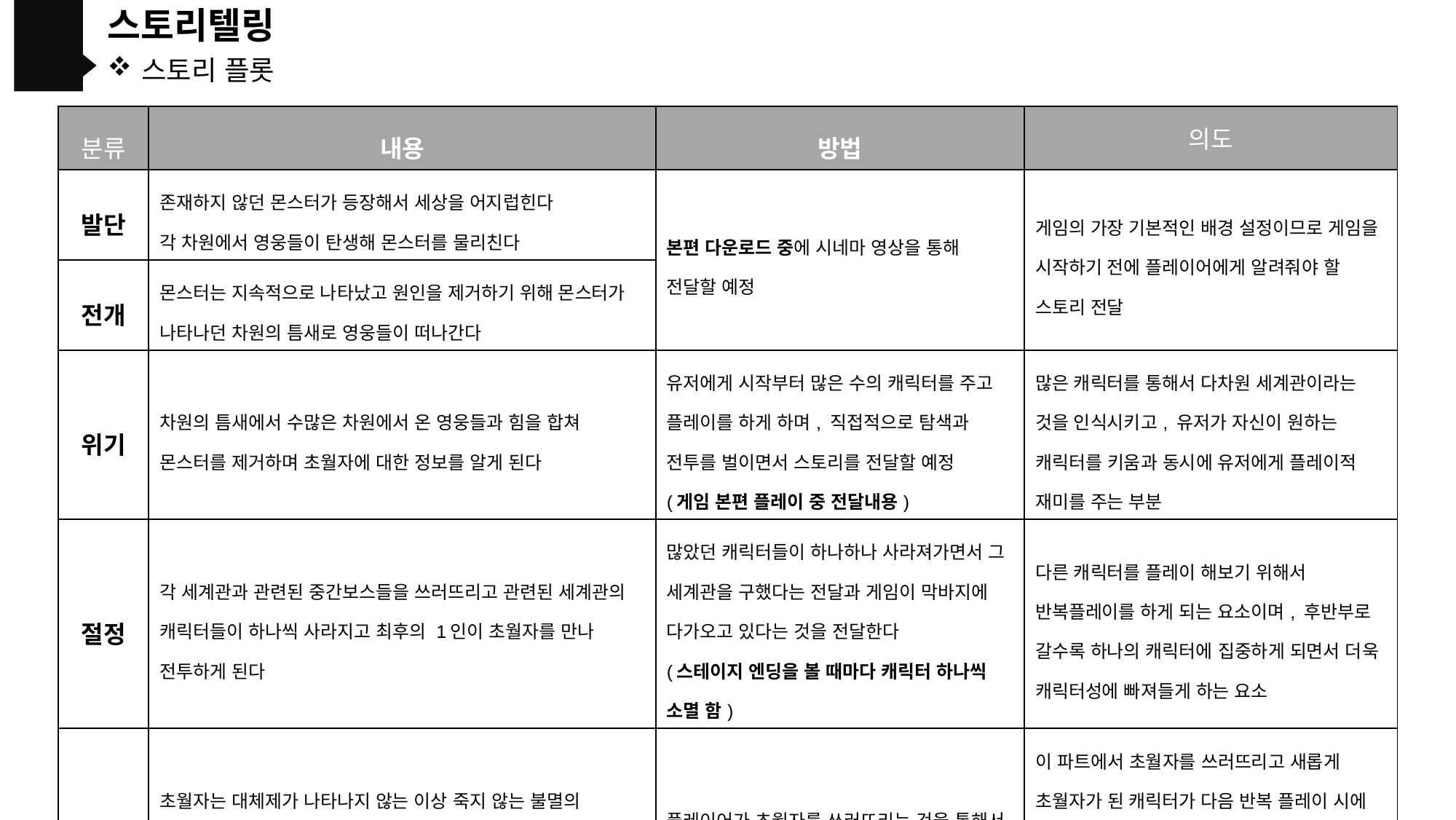

스토리텔링
스토리 플롯
| 분류 | 내용 | 방법 | 의도 |
| --- | --- | --- | --- |
| 발단 | 존재하지 않던 몬스터가 등장해서 세상을 어지럽힌다 각 차원에서 영웅들이 탄생해 몬스터를 물리친다 | 본편 다운로드 중에 시네마 영상을 통해 전달할 예정 | 게임의 가장 기본적인 배경 설정이므로 게임을 시작하기 전에 플레이어에게 알려줘야 할 스토리 전달 |
| 전개 | 몬스터는 지속적으로 나타났고 원인을 제거하기 위해 몬스터가 나타나던 차원의 틈새로 영웅들이 떠나간다 |  |  |
| 위기 | 차원의 틈새에서 수많은 차원에서 온 영웅들과 힘을 합쳐 몬스터를 제거하며 초월자에 대한 정보를 알게 된다 | 유저에게 시작부터 많은 수의 캐릭터를 주고 플레이를 하게 하며, 직접적으로 탐색과 전투를 벌이면서 스토리를 전달할 예정 (게임 본편 플레이 중 전달내용) | 많은 캐릭터를 통해서 다차원 세계관이라는 것을 인식시키고, 유저가 자신이 원하는 캐릭터를 키움과 동시에 유저에게 플레이적 재미를 주는 부분 |
| 절정 | 각 세계관과 관련된 중간보스들을 쓰러뜨리고 관련된 세계관의 캐릭터들이 하나씩 사라지고 최후의 1인이 초월자를 만나 전투하게 된다 | 많았던 캐릭터들이 하나하나 사라져가면서 그 세계관을 구했다는 전달과 게임이 막바지에 다가오고 있다는 것을 전달한다 (스테이지 엔딩을 볼 때마다 캐릭터 하나씩 소멸 함) | 다른 캐릭터를 플레이 해보기 위해서 반복플레이를 하게 되는 요소이며, 후반부로 갈수록 하나의 캐릭터에 집중하게 되면서 더욱 캐릭터성에 빠져들게 하는 요소 |
| 결말 | 초월자는 대체제가 나타나지 않는 이상 죽지 않는 불멸의 존재라는 것을 알게 된 1인은 초월자를 쓰러뜨리고 자신이 초월자의 자리로 올라가며 모든 사람의 기억에서 잊혀진다 | 플레이어가 초월자를 쓰러뜨리는 것을 통해서 게임의 엔딩을 전달 | 이 파트에서 초월자를 쓰러뜨리고 새롭게 초월자가 된 캐릭터가 다음 반복 플레이 시에 초월자로 등장한다 기억에서 모두 사라졌기 때문에 대사 등을 통해서 추가적인 스토리 전달 가능 |